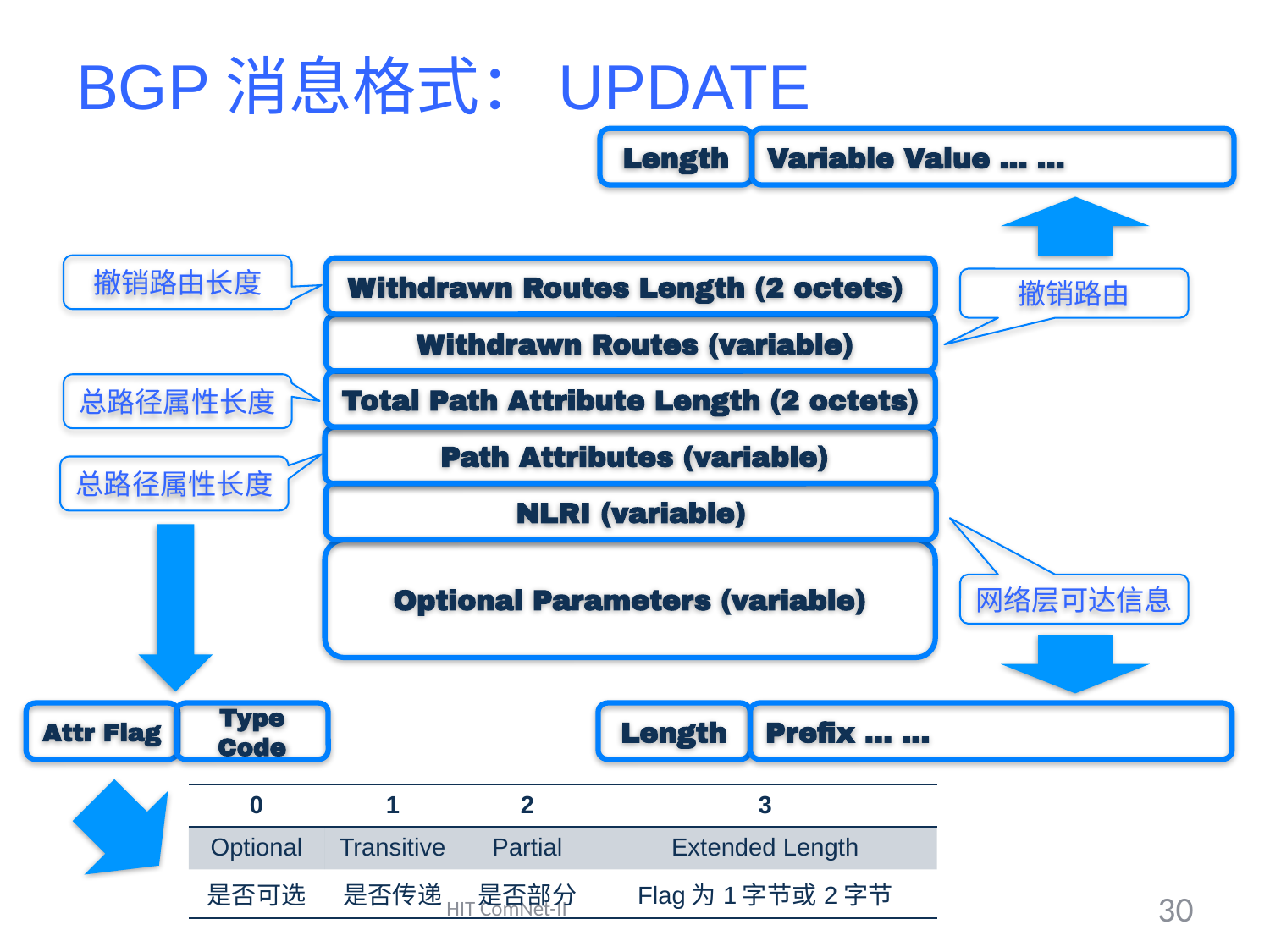

# BGP消息格式：UPDATE
Length
Variable Value … …

撤销路由长度
Withdrawn Routes Length (2 octets)
撤销路由
 Withdrawn Routes (variable)
Total Path Attribute Length (2 octets)
总路径属性长度
 Path Attributes (variable)
总路径属性长度
NLRI (variable)

Optional Parameters (variable)
网络层可达信息

Attr Flag
Type Code
Length
Prefix … …
| 0 | 1 | 2 | 3 |
| --- | --- | --- | --- |
| Optional | Transitive | Partial | Extended Length |
| 是否可选 | 是否传递 | 是否部分 | Flag为1字节或2字节 |

HIT ComNet-II
30